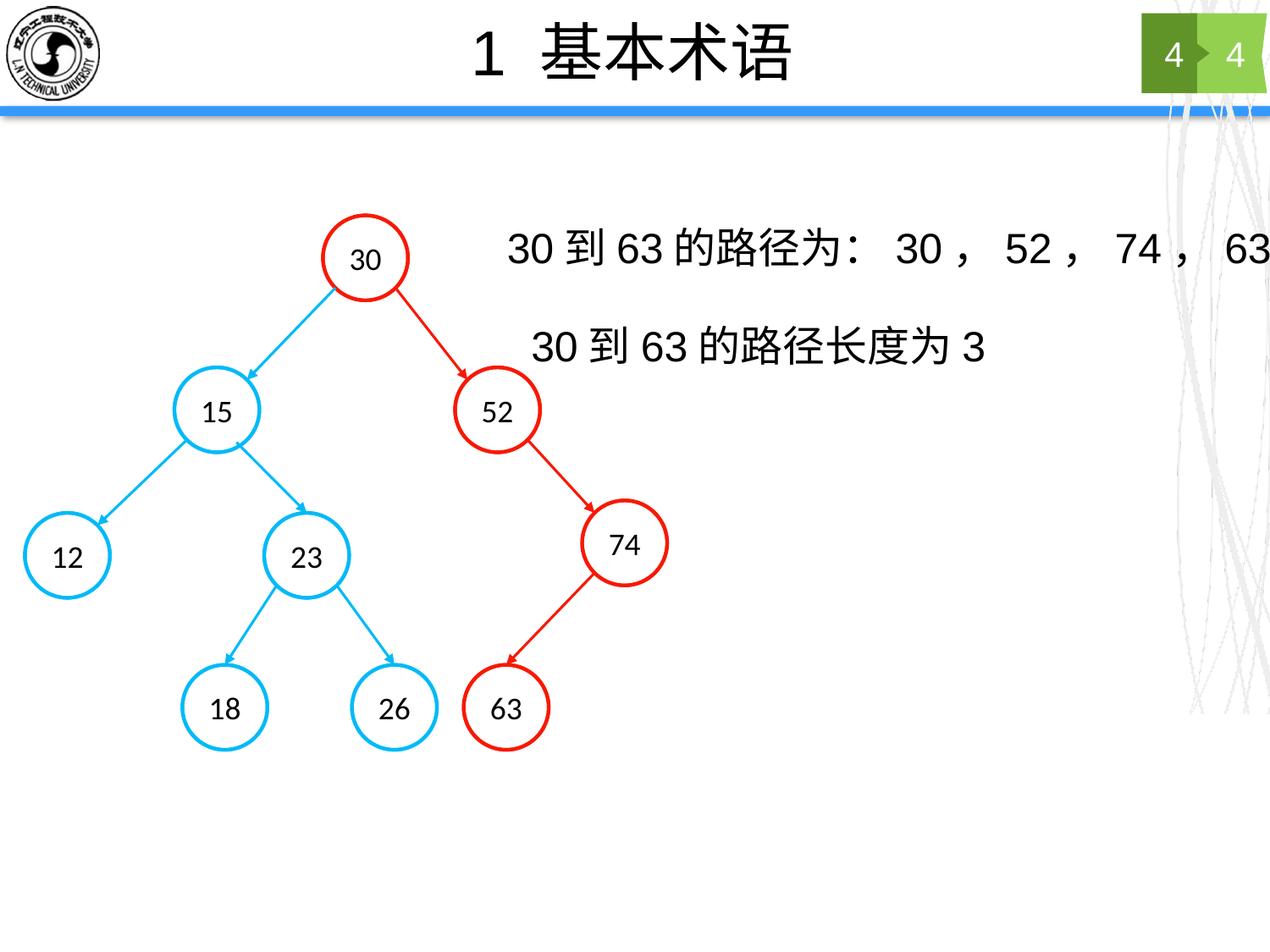

# 1 基本术语
4
4
30
15
52
74
12
23
18
26
63
30到63的路径为：30，52，74，63
30到63的路径长度为3